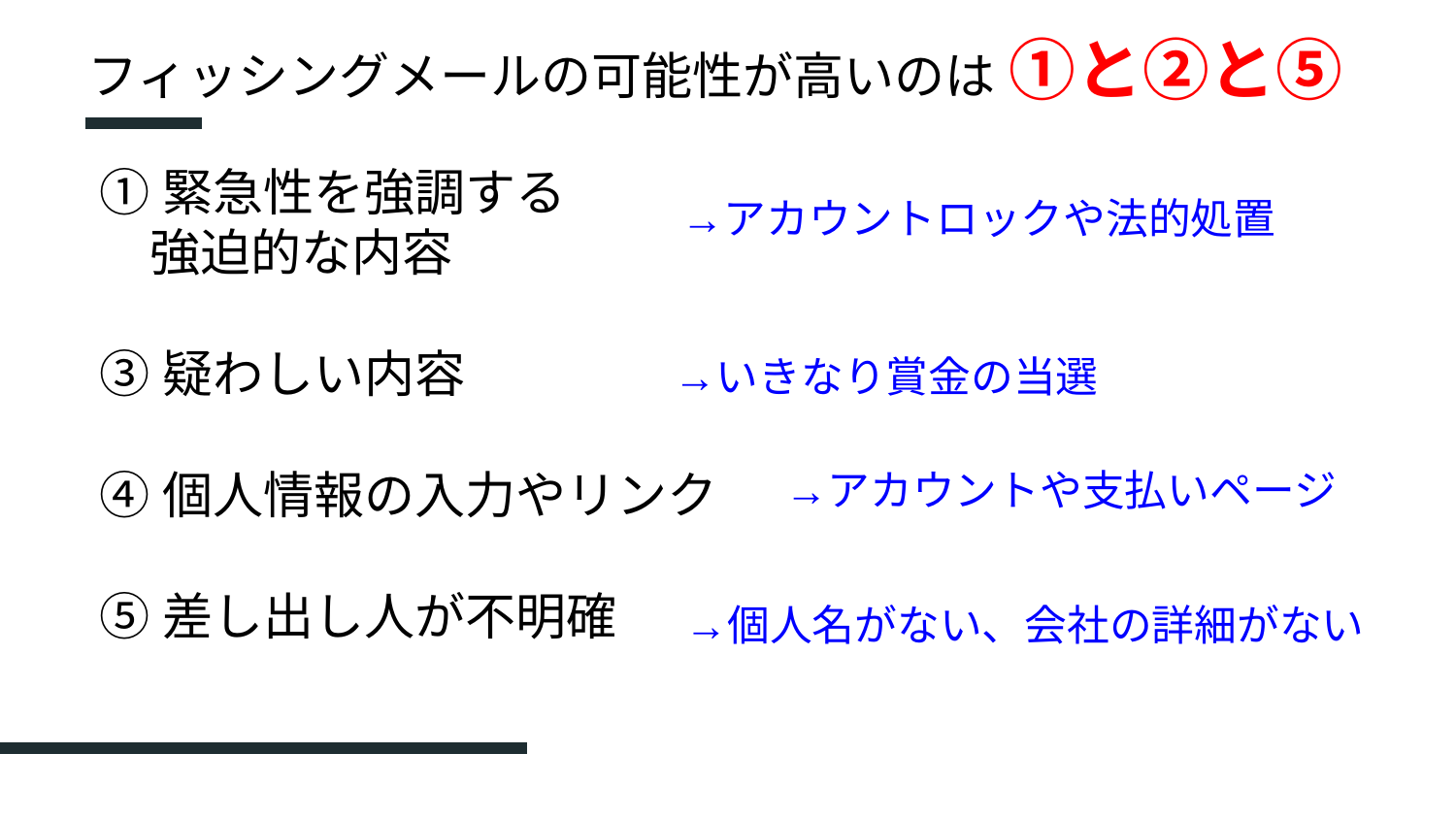

フィッシングメールの可能性が高いのは ①と②と⑤
①緊急性を強調する
　強迫的な内容

③疑わしい内容

④個人情報の入力やリンク

⑤差し出し人が不明確
　→アカウントロックや法的処置
　→いきなり賞金の当選
　→アカウントや支払いページ
　→個人名がない、会社の詳細がない